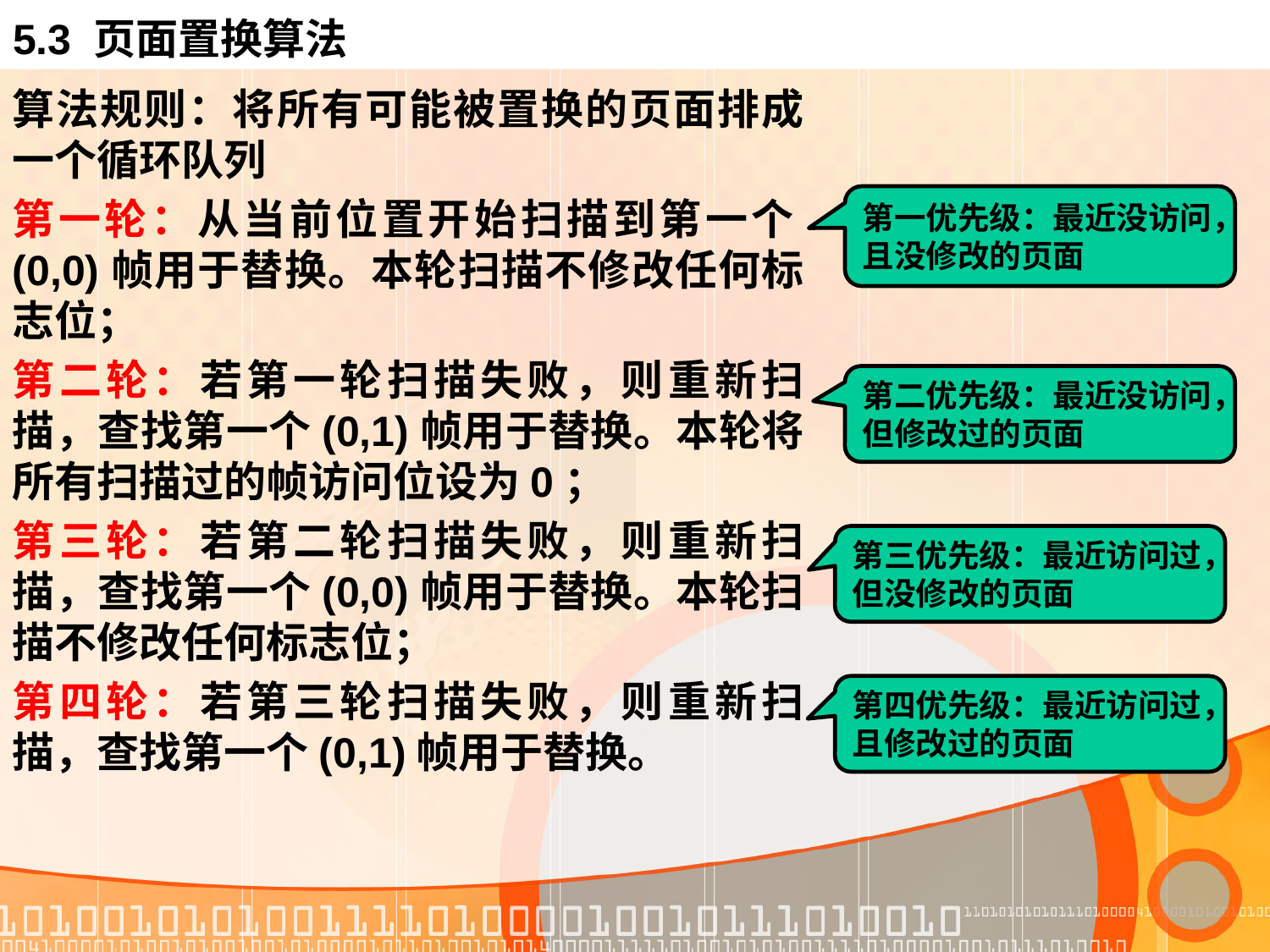

5.3 页面置换算法
算法规则：将所有可能被置换的页面排成一个循环队列
第一轮：从当前位置开始扫描到第一个(0,0)帧用于替换。本轮扫描不修改任何标志位；
第二轮：若第一轮扫描失败，则重新扫描，查找第一个(0,1)帧用于替换。本轮将所有扫描过的帧访问位设为0；
第三轮：若第二轮扫描失败，则重新扫描，查找第一个(0,0)帧用于替换。本轮扫描不修改任何标志位；
第四轮：若第三轮扫描失败，则重新扫描，查找第一个(0,1)帧用于替换。

第一优先级：最近没访问，
且没修改的页面
第二优先级：最近没访问，
但修改过的页面
第三优先级：最近访问过，
但没修改的页面
第四优先级：最近访问过，
且修改过的页面